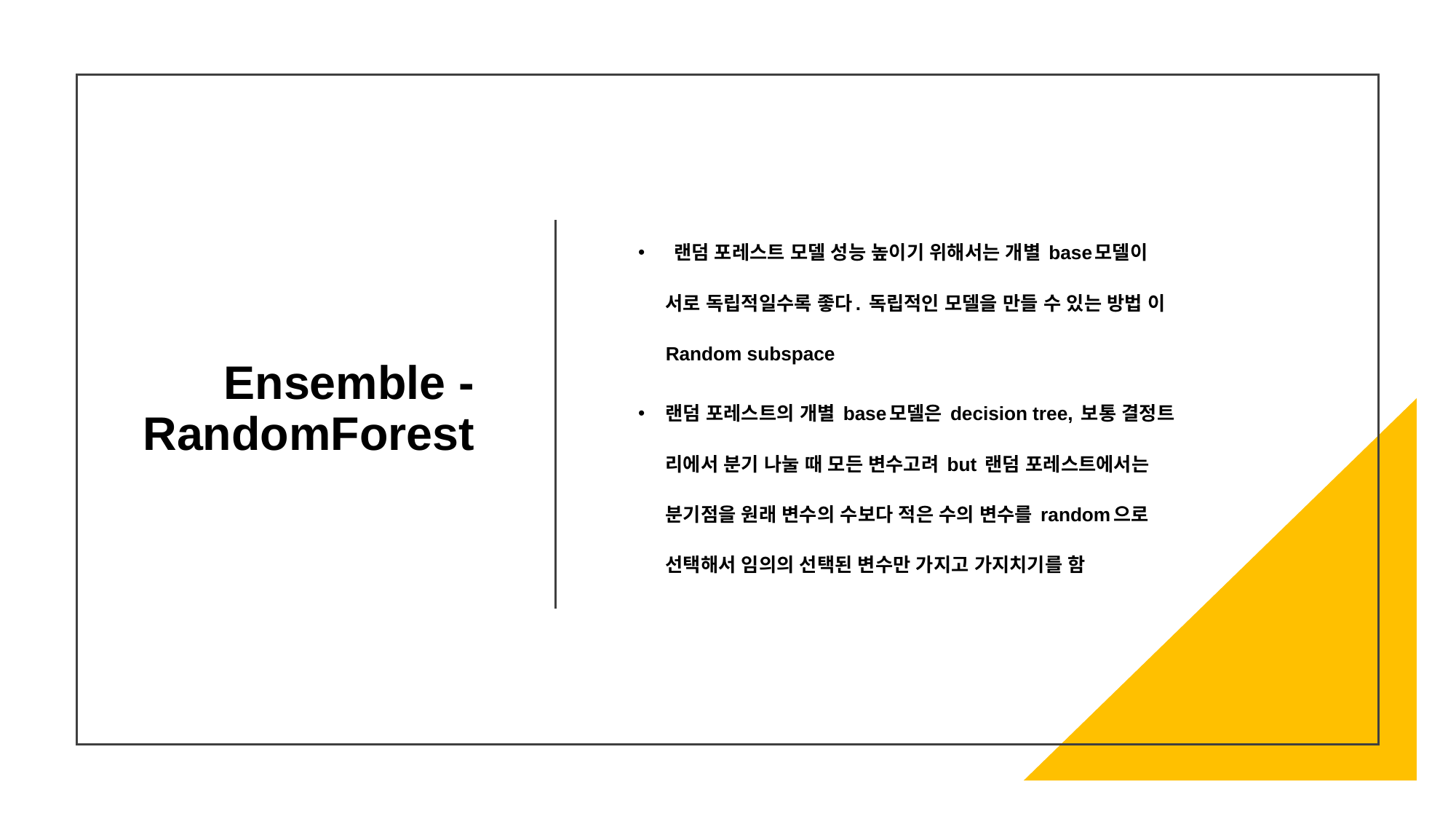

# Ensemble - RandomForest
 랜덤 포레스트 모델 성능 높이기 위해서는 개별 base모델이 서로 독립적일수록 좋다. 독립적인 모델을 만들 수 있는 방법 이 Random subspace
랜덤 포레스트의 개별 base모델은 decision tree, 보통 결정트 리에서 분기 나눌 때 모든 변수고려 but 랜덤 포레스트에서는 분기점을 원래 변수의 수보다 적은 수의 변수를 random으로 선택해서 임의의 선택된 변수만 가지고 가지치기를 함